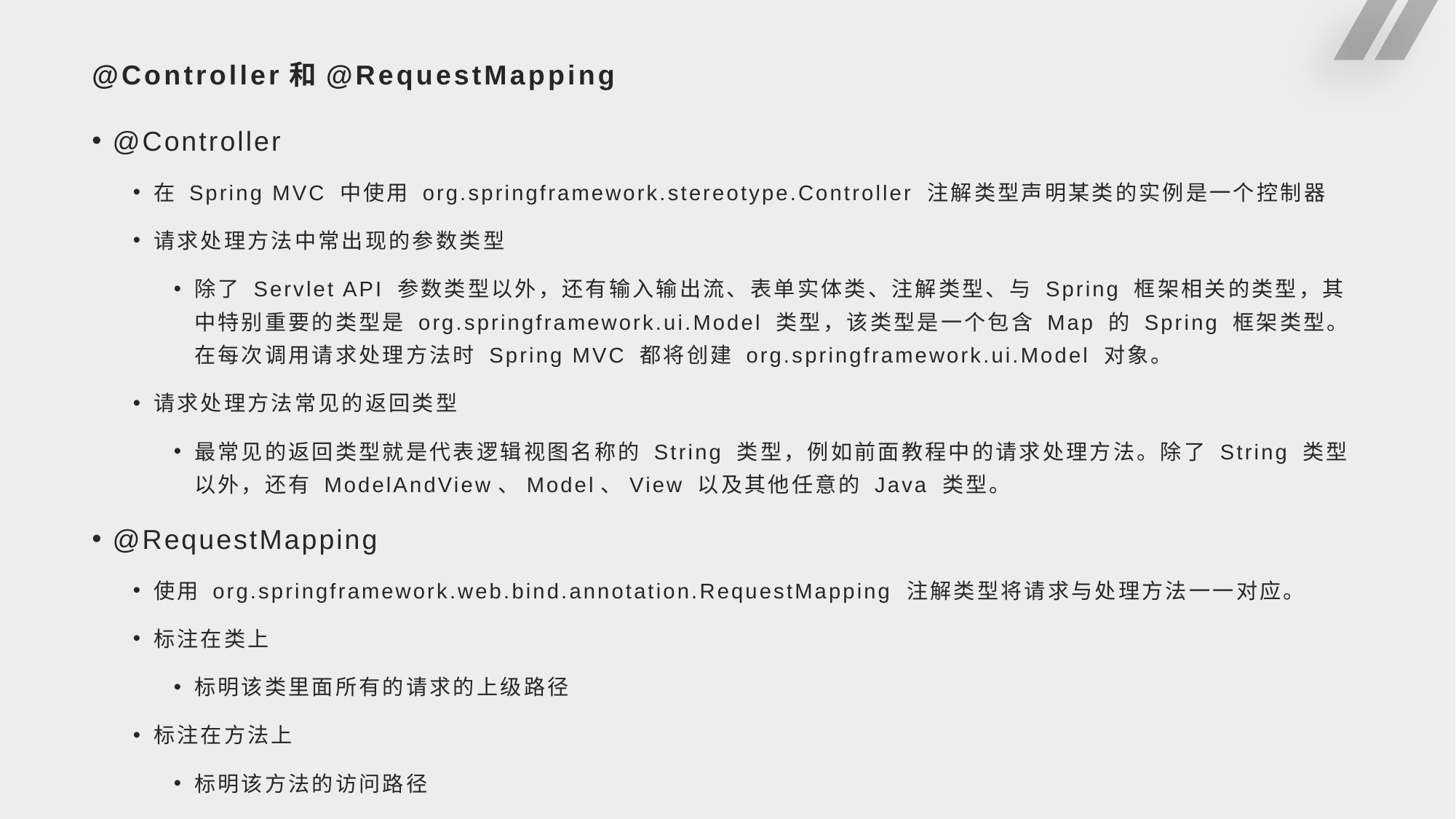

# @Controller和@RequestMapping
@Controller
在 Spring MVC 中使用 org.springframework.stereotype.Controller 注解类型声明某类的实例是一个控制器
请求处理方法中常出现的参数类型
除了 Servlet API 参数类型以外，还有输入输出流、表单实体类、注解类型、与 Spring 框架相关的类型，其中特别重要的类型是 org.springframework.ui.Model 类型，该类型是一个包含 Map 的 Spring 框架类型。在每次调用请求处理方法时 Spring MVC 都将创建 org.springframework.ui.Model 对象。
请求处理方法常见的返回类型
最常见的返回类型就是代表逻辑视图名称的 String 类型，例如前面教程中的请求处理方法。除了 String 类型以外，还有 ModelAndView、Model、View 以及其他任意的 Java 类型。
@RequestMapping
使用 org.springframework.web.bind.annotation.RequestMapping 注解类型将请求与处理方法一一对应。
标注在类上
标明该类里面所有的请求的上级路径
标注在方法上
标明该方法的访问路径